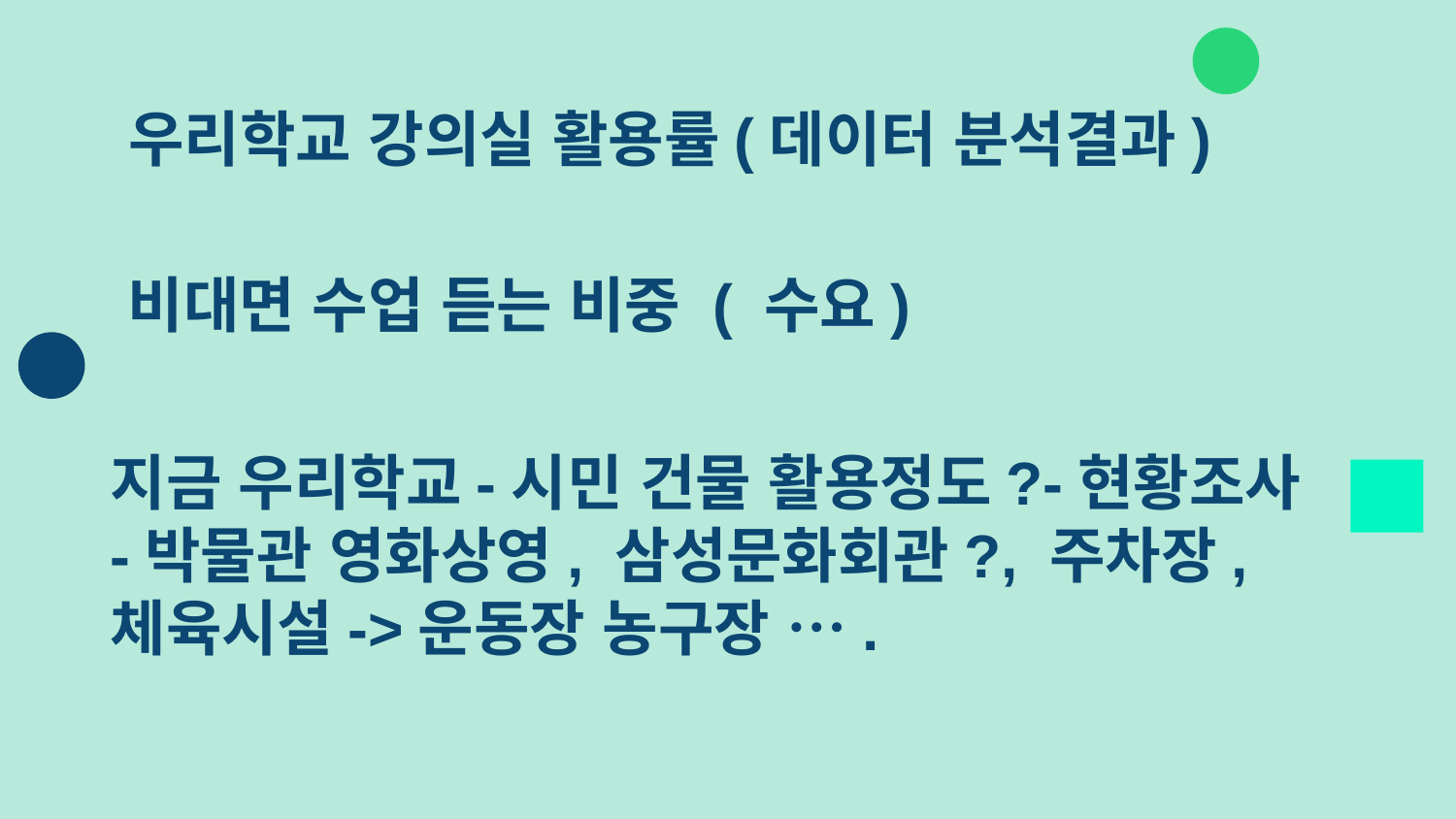

# 우리학교 강의실 활용률(데이터 분석결과)
비대면 수업 듣는 비중 ( 수요)
지금 우리학교-시민 건물 활용정도?-현황조사
-박물관 영화상영, 삼성문화회관?, 주차장, 체육시설->운동장 농구장 ….